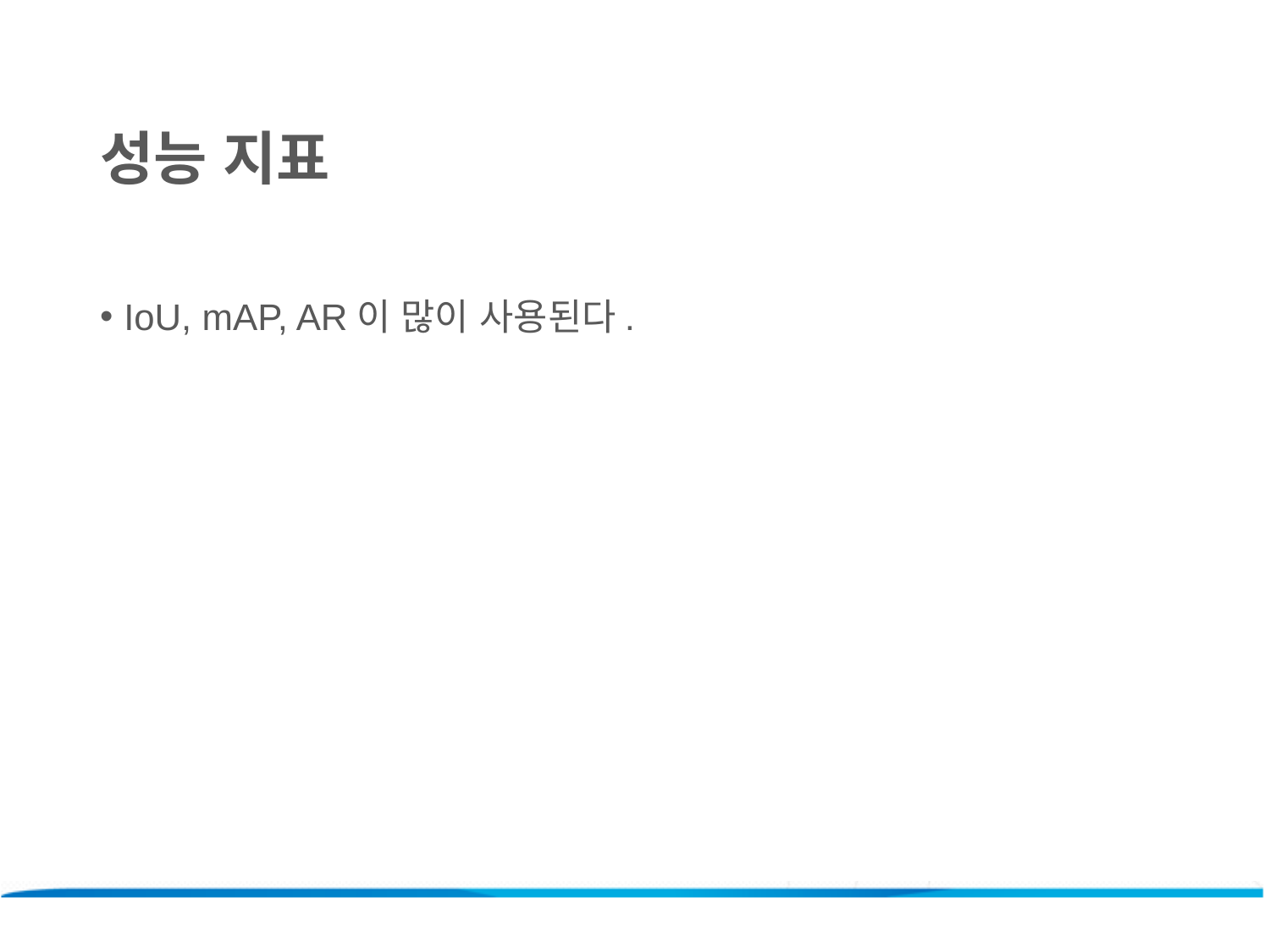

성능 지표
IoU, mAP, AR이 많이 사용된다.